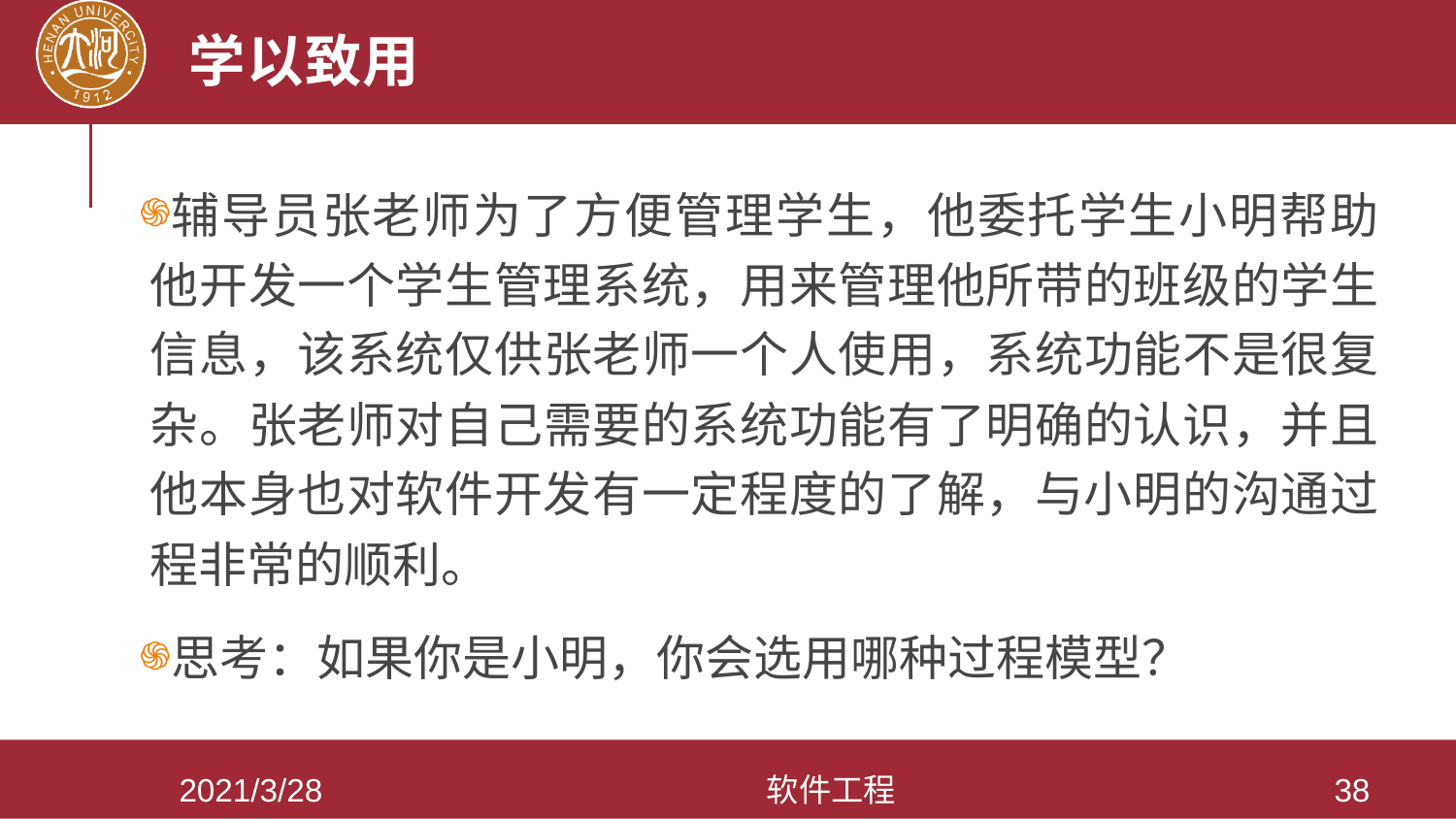

# 学以致用
辅导员张老师为了方便管理学生，他委托学生小明帮助他开发一个学生管理系统，用来管理他所带的班级的学生信息，该系统仅供张老师一个人使用，系统功能不是很复杂。张老师对自己需要的系统功能有了明确的认识，并且他本身也对软件开发有一定程度的了解，与小明的沟通过程非常的顺利。
思考：如果你是小明，你会选用哪种过程模型？
2021/3/28
软件工程
38